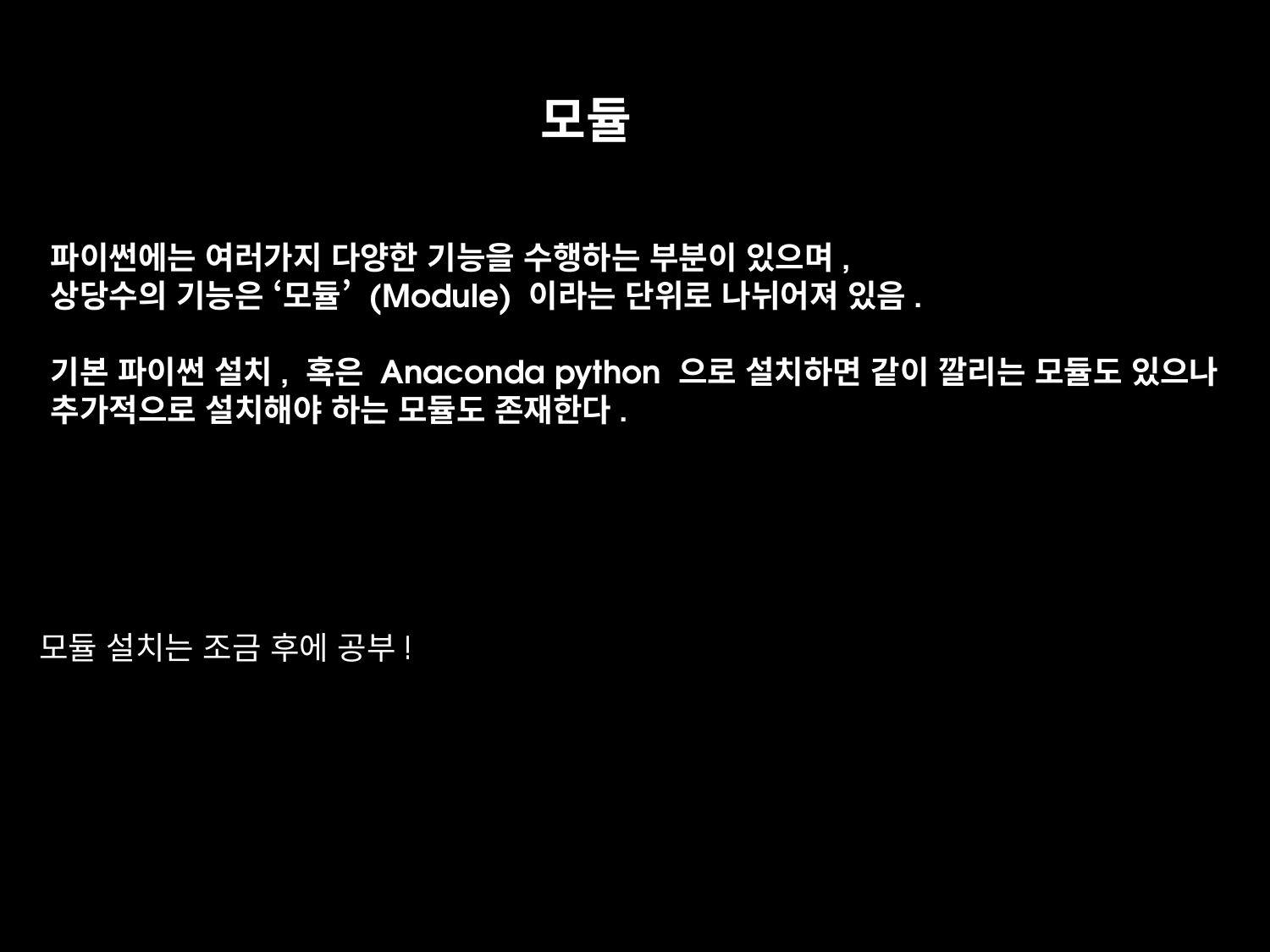

# 모듈
파이썬에는 여러가지 다양한 기능을 수행하는 부분이 있으며,
상당수의 기능은 ‘모듈’ (Module) 이라는 단위로 나뉘어져 있음.

기본 파이썬 설치, 혹은 Anaconda python 으로 설치하면 같이 깔리는 모듈도 있으나
추가적으로 설치해야 하는 모듈도 존재한다.
모듈 설치는 조금 후에 공부!